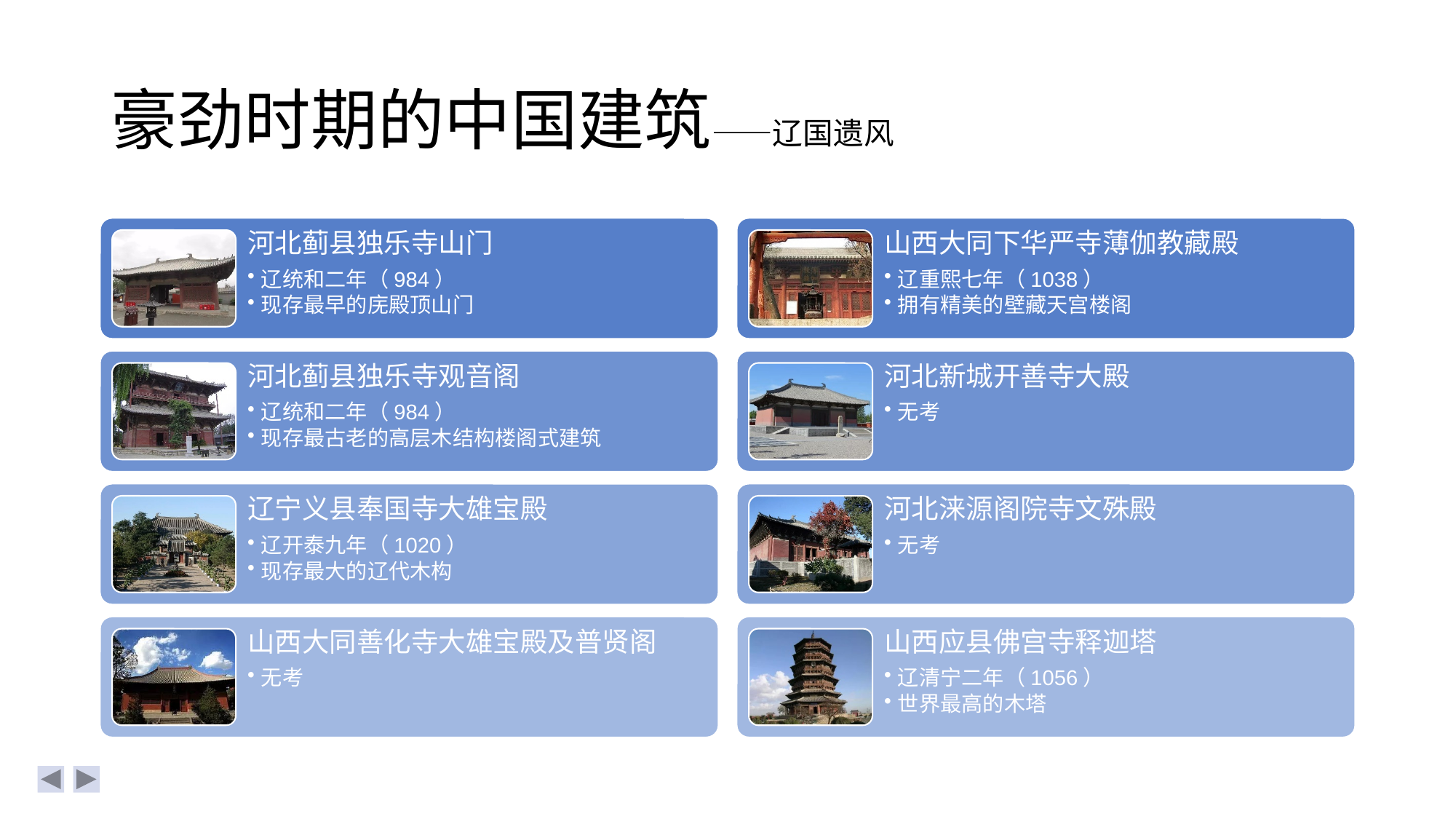

# 豪劲时期的中国建筑——辽国遗风
河北蓟县独乐寺山门
辽统和二年（984）
现存最早的庑殿顶山门
河北蓟县独乐寺观音阁
辽统和二年（984）
现存最古老的高层木结构楼阁式建筑
辽宁义县奉国寺大雄宝殿
辽开泰九年（1020）
现存最大的辽代木构
山西大同善化寺大雄宝殿及普贤阁
无考
山西大同下华严寺薄伽教藏殿
辽重熙七年（1038）
拥有精美的壁藏天宫楼阁
河北新城开善寺大殿
无考
河北涞源阁院寺文殊殿
无考
山西应县佛宫寺释迦塔
辽清宁二年（1056）
世界最高的木塔